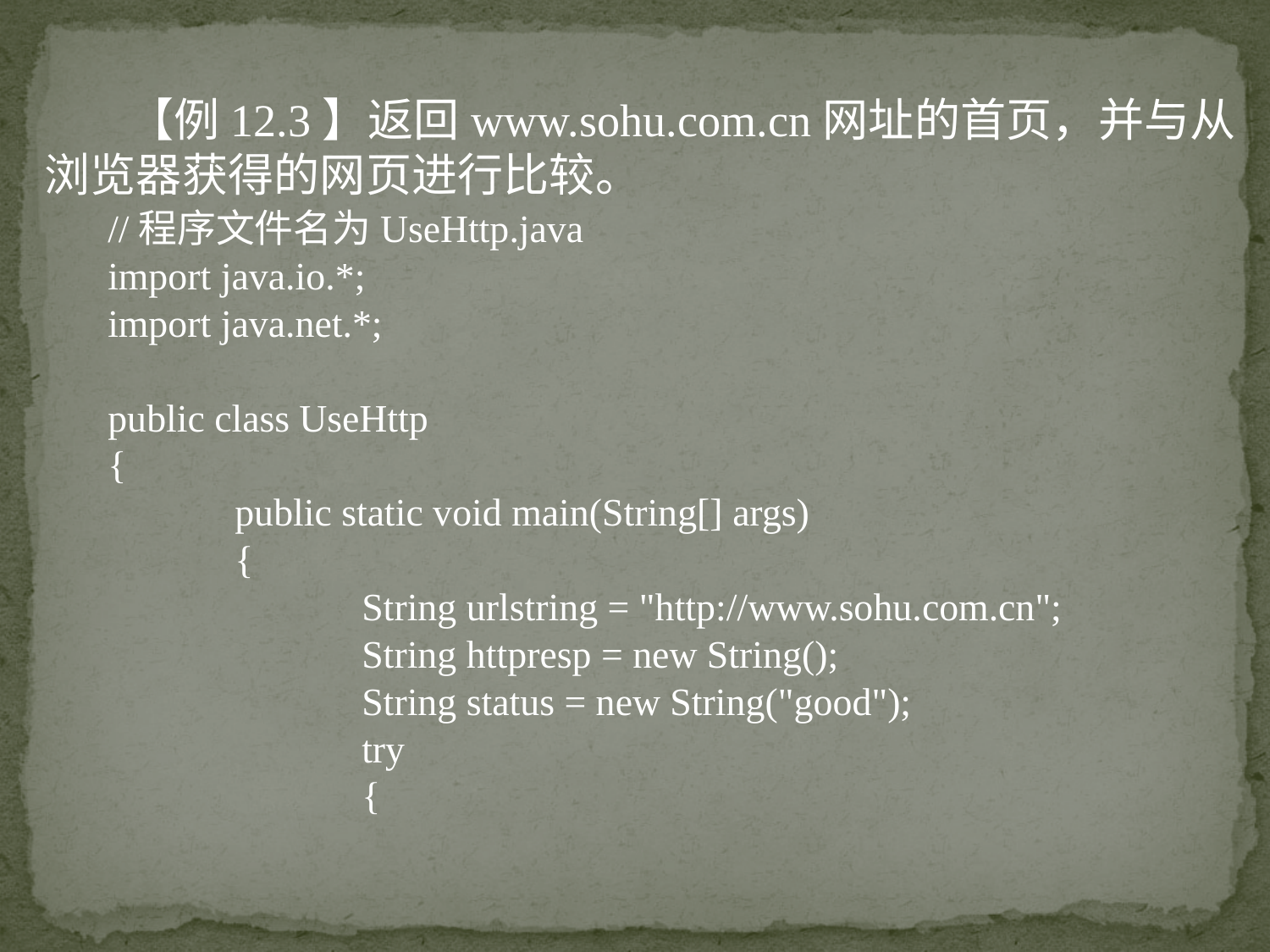

【例12.3】返回www.sohu.com.cn网址的首页，并与从浏览器获得的网页进行比较。
//程序文件名为UseHttp.java
import java.io.*;
import java.net.*;

public class UseHttp
{
	public static void main(String[] args)
	{
		String urlstring = "http://www.sohu.com.cn";
		String httpresp = new String();
		String status = new String("good");
		try
		{